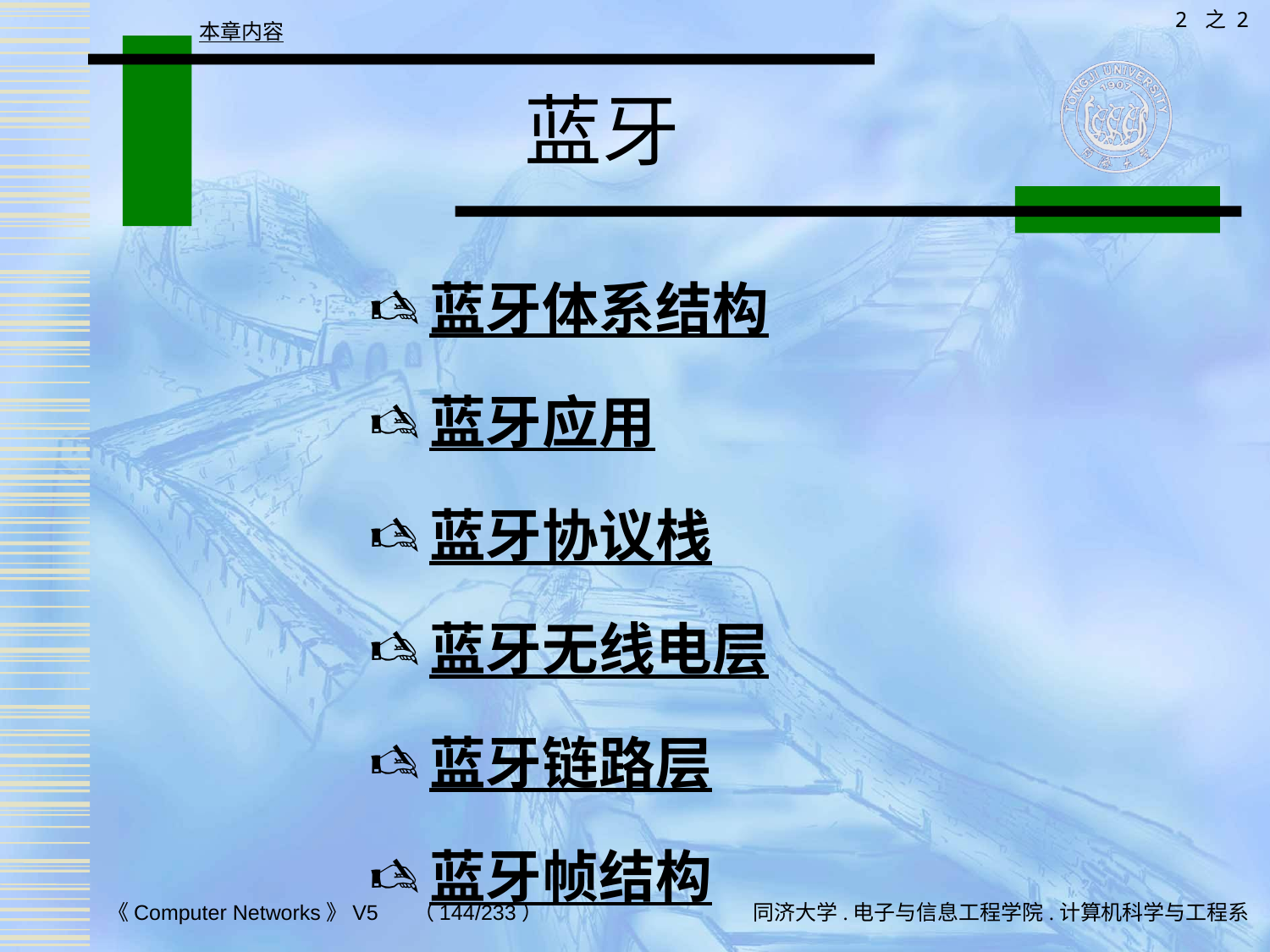

2 之 2
本章内容
# 蓝牙
蓝牙体系结构
蓝牙应用
蓝牙协议栈
蓝牙无线电层
蓝牙链路层
蓝牙帧结构